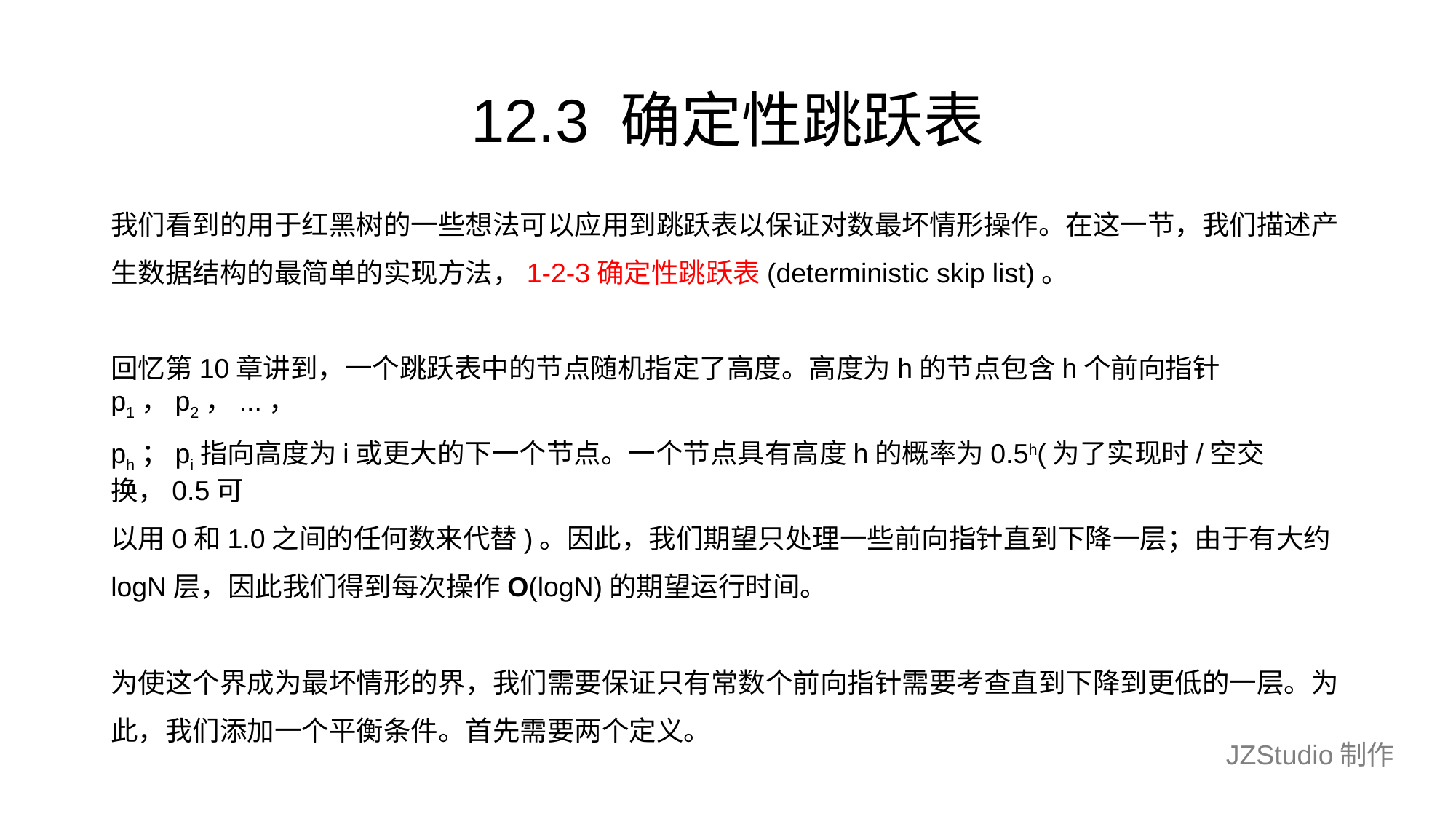

# 12.3 确定性跳跃表
我们看到的用于红黑树的一些想法可以应用到跳跃表以保证对数最坏情形操作。在这一节，我们描述产
生数据结构的最简单的实现方法，1-2-3确定性跳跃表(deterministic skip list)。

回忆第10章讲到，一个跳跃表中的节点随机指定了高度。高度为h的节点包含h个前向指针p1，p2，...，
ph；pi指向高度为i或更大的下一个节点。一个节点具有高度h的概率为0.5h(为了实现时/空交换，0.5可
以用0和1.0之间的任何数来代替)。因此，我们期望只处理一些前向指针直到下降一层；由于有大约
logN层，因此我们得到每次操作O(logN)的期望运行时间。

为使这个界成为最坏情形的界，我们需要保证只有常数个前向指针需要考查直到下降到更低的一层。为
此，我们添加一个平衡条件。首先需要两个定义。